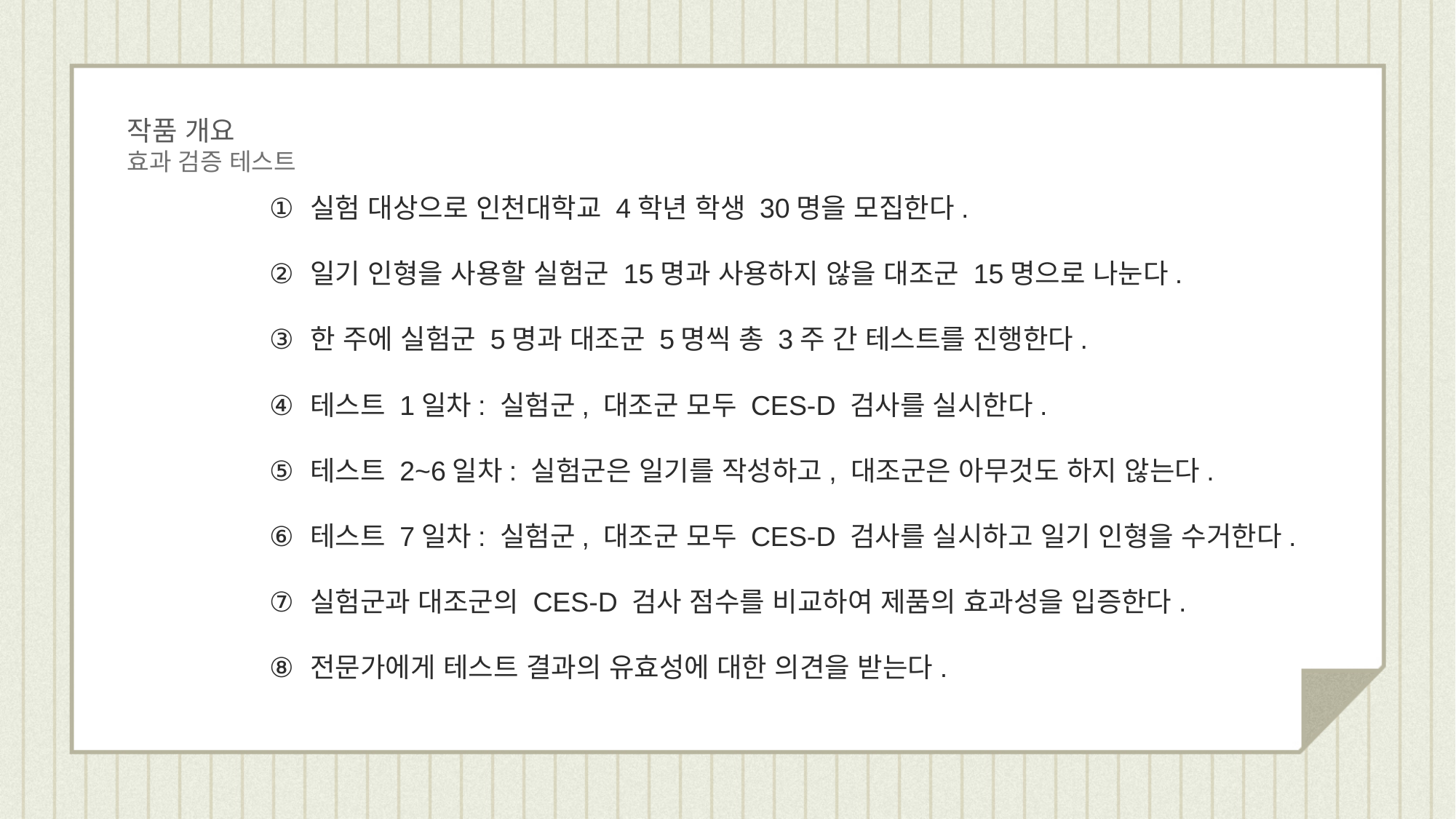

작품 개요
효과 검증 테스트
실험 대상으로 인천대학교 4학년 학생 30명을 모집한다.
일기 인형을 사용할 실험군 15명과 사용하지 않을 대조군 15명으로 나눈다.
한 주에 실험군 5명과 대조군 5명씩 총 3주 간 테스트를 진행한다.
테스트 1일차: 실험군, 대조군 모두 CES-D 검사를 실시한다.
테스트 2~6일차: 실험군은 일기를 작성하고, 대조군은 아무것도 하지 않는다.
테스트 7일차: 실험군, 대조군 모두 CES-D 검사를 실시하고 일기 인형을 수거한다.
실험군과 대조군의 CES-D 검사 점수를 비교하여 제품의 효과성을 입증한다.
전문가에게 테스트 결과의 유효성에 대한 의견을 받는다.